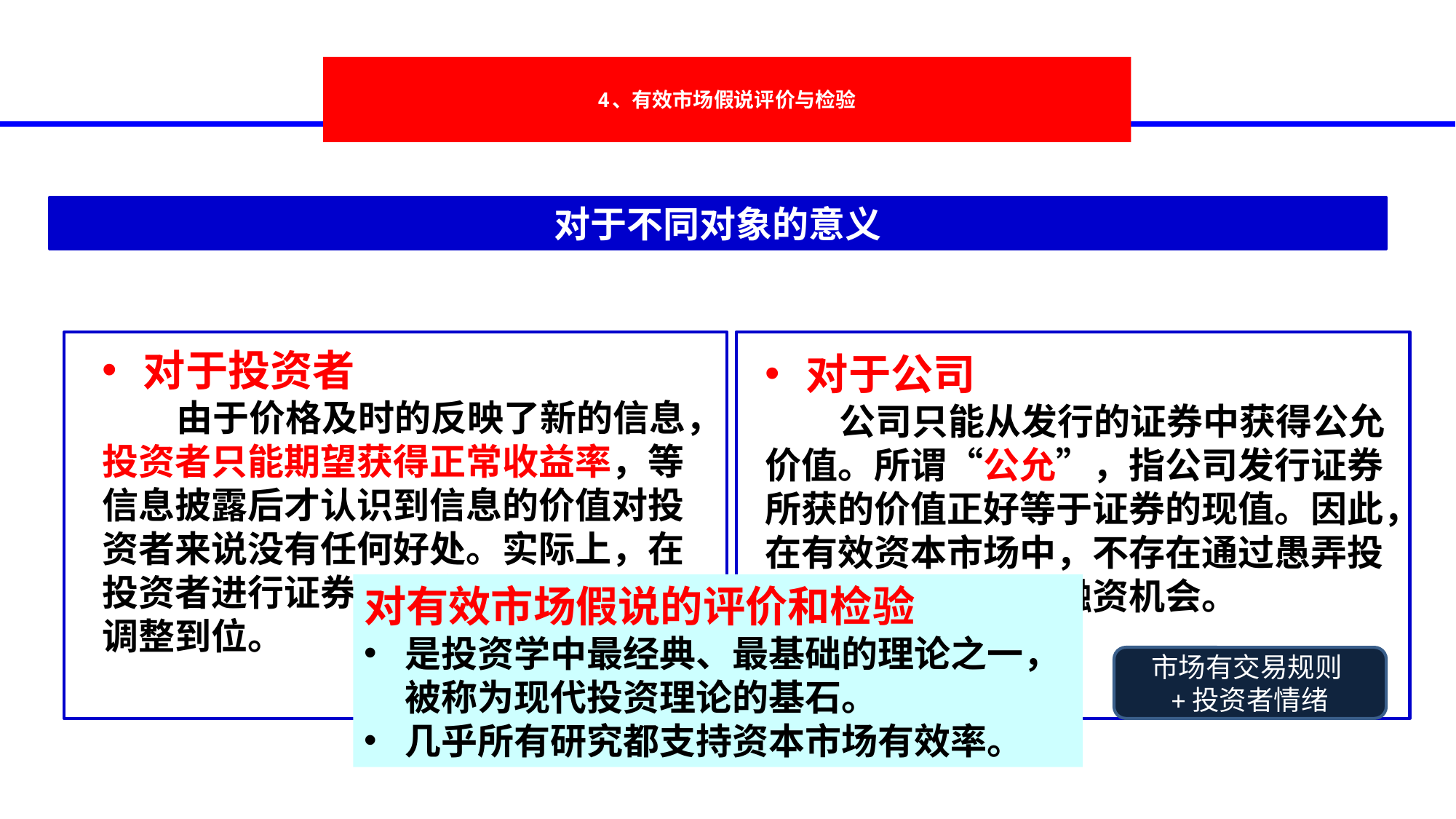

# 4、有效市场假说评价与检验
对于不同对象的意义

对于投资者
        由于价格及时的反映了新的信息，投资者只能期望获得正常收益率，等信息披露后才认识到信息的价值对投资者来说没有任何好处。实际上，在投资者进行证券交易之前，价格已经调整到位。
对于公司
        公司只能从发行的证券中获得公允价值。所谓“公允”，指公司发行证券所获的价值正好等于证券的现值。因此，在有效资本市场中，不存在通过愚弄投资者而创造价值的融资机会。
对有效市场假说的评价和检验
是投资学中最经典、最基础的理论之一，被称为现代投资理论的基石。
几乎所有研究都支持资本市场有效率。
市场有交易规则+投资者情绪